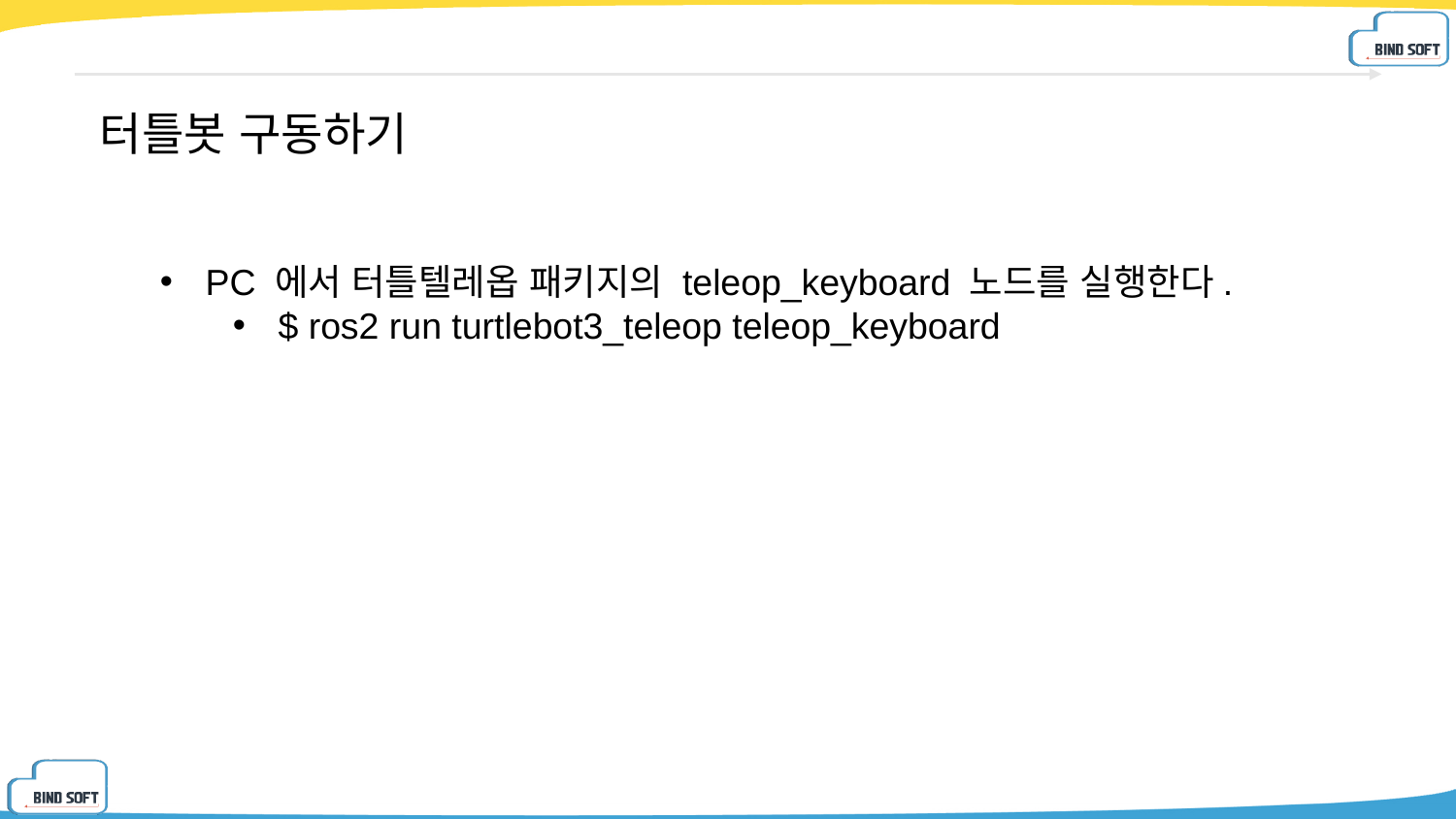

# 터틀봇 구동하기
PC 에서 터틀텔레옵 패키지의 teleop_keyboard 노드를 실행한다.
$ ros2 run turtlebot3_teleop teleop_keyboard